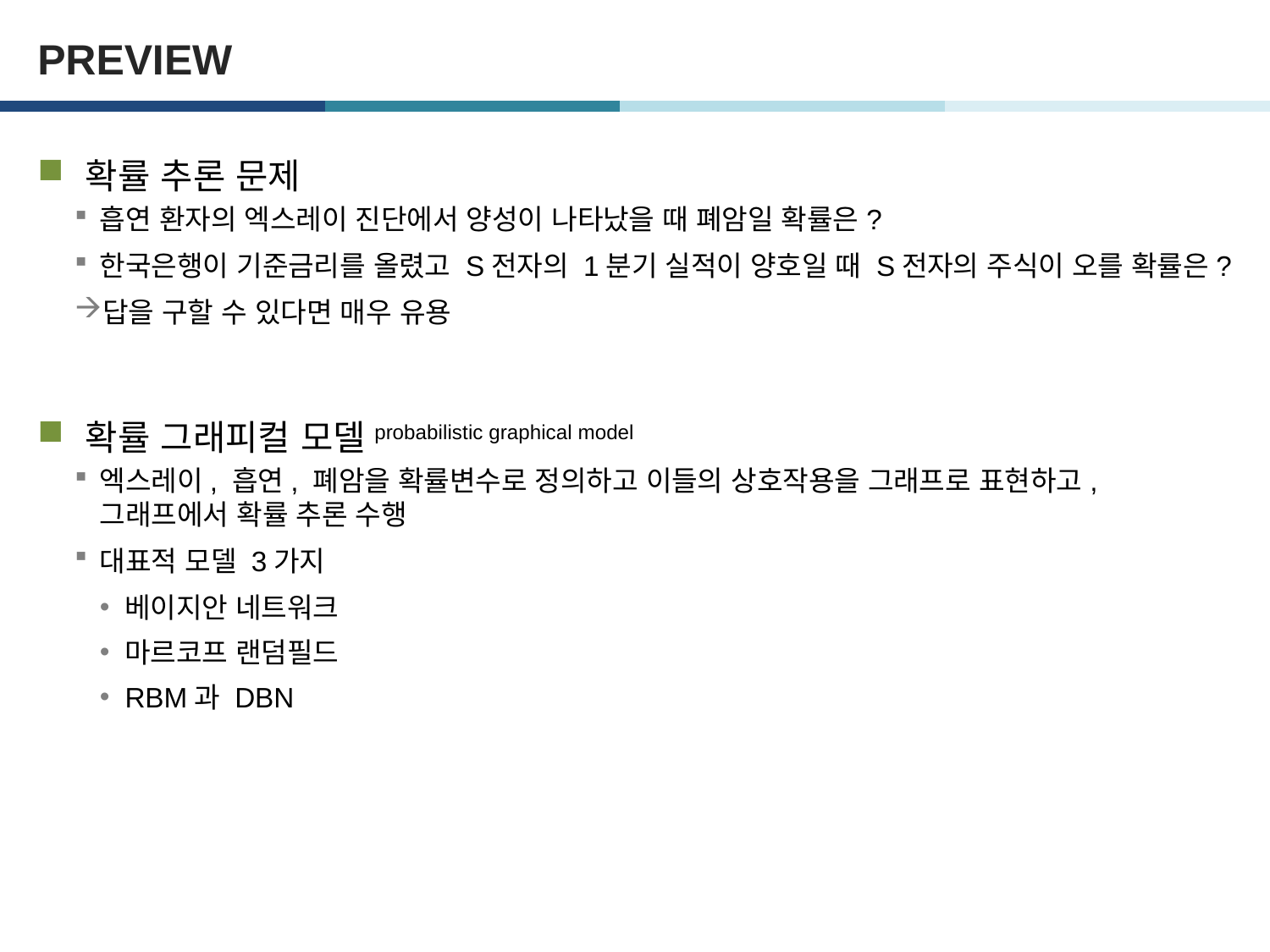

# PREVIEW
확률 추론 문제
흡연 환자의 엑스레이 진단에서 양성이 나타났을 때 폐암일 확률은?
한국은행이 기준금리를 올렸고 S전자의 1분기 실적이 양호일 때 S전자의 주식이 오를 확률은?
답을 구할 수 있다면 매우 유용

확률 그래피컬 모델probabilistic graphical model
엑스레이, 흡연, 폐암을 확률변수로 정의하고 이들의 상호작용을 그래프로 표현하고, 그래프에서 확률 추론 수행
대표적 모델 3가지
베이지안 네트워크
마르코프 랜덤필드
RBM과 DBN